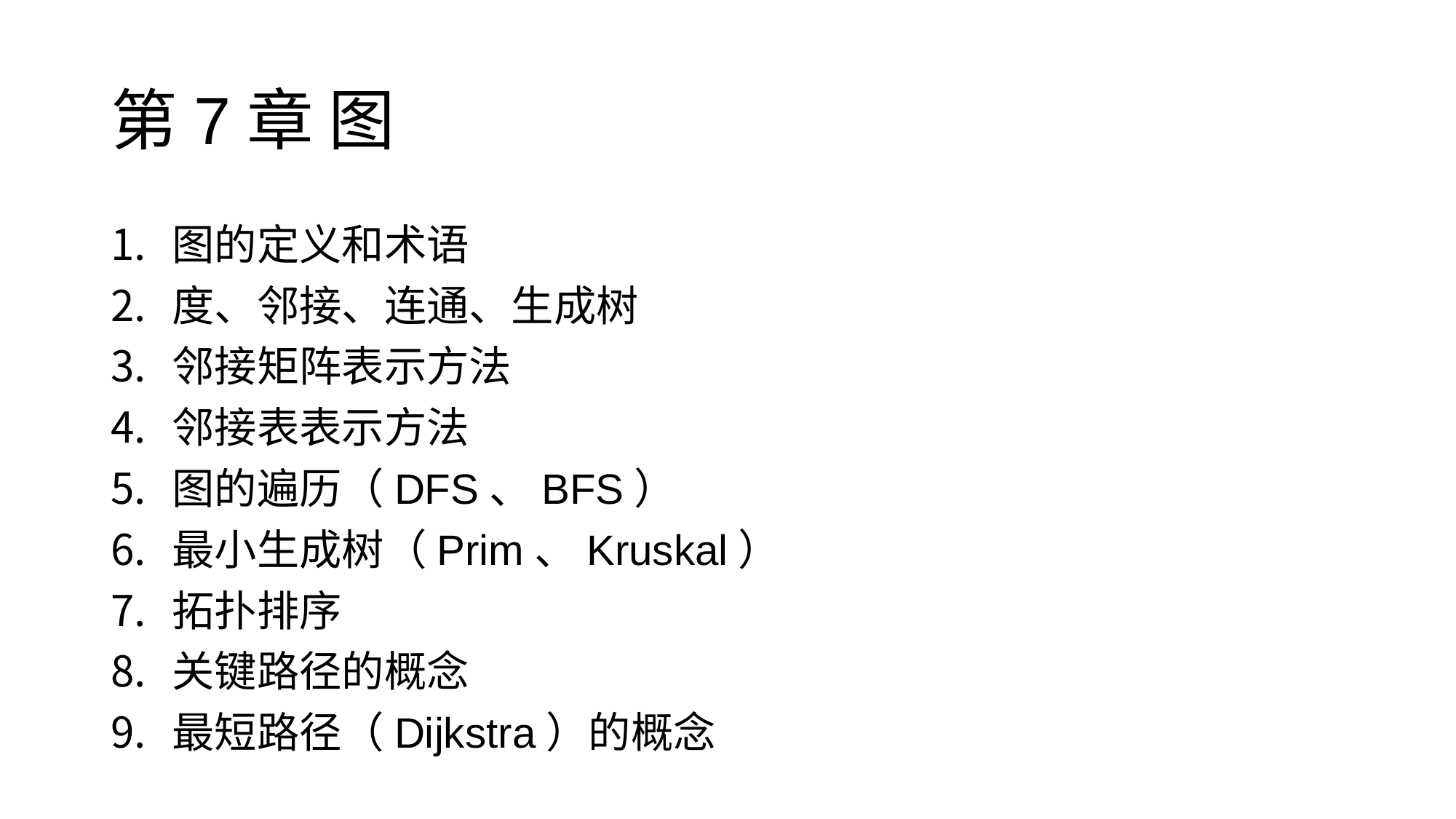

# 第7章 图
图的定义和术语
度、邻接、连通、生成树
邻接矩阵表示方法
邻接表表示方法
图的遍历（DFS、BFS）
最小生成树（Prim、Kruskal）
拓扑排序
关键路径的概念
最短路径（Dijkstra）的概念